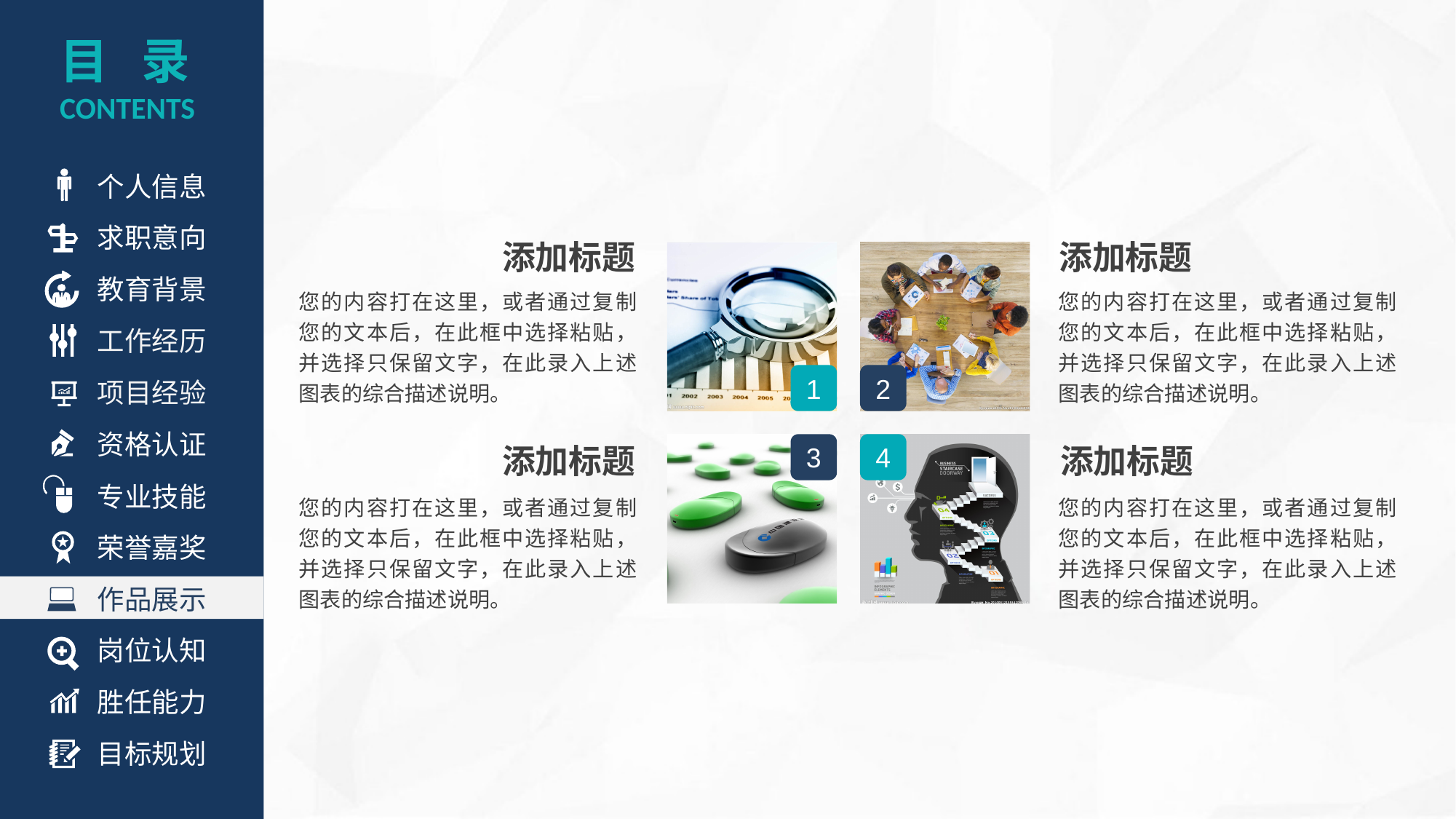

目   录
CONTENTS
个人信息

求职意向

添加标题
添加标题

教育背景

您的内容打在这里，或者通过复制您的文本后，在此框中选择粘贴，并选择只保留文字，在此录入上述图表的综合描述说明。
您的内容打在这里，或者通过复制您的文本后，在此框中选择粘贴，并选择只保留文字，在此录入上述图表的综合描述说明。
工作经历

项目经验
1
2

资格认证

3

4
添加标题
添加标题
专业技能

您的内容打在这里，或者通过复制您的文本后，在此框中选择粘贴，并选择只保留文字，在此录入上述图表的综合描述说明。
您的内容打在这里，或者通过复制您的文本后，在此框中选择粘贴，并选择只保留文字，在此录入上述图表的综合描述说明。
荣誉嘉奖

作品展示

岗位认知

胜任能力

目标规划